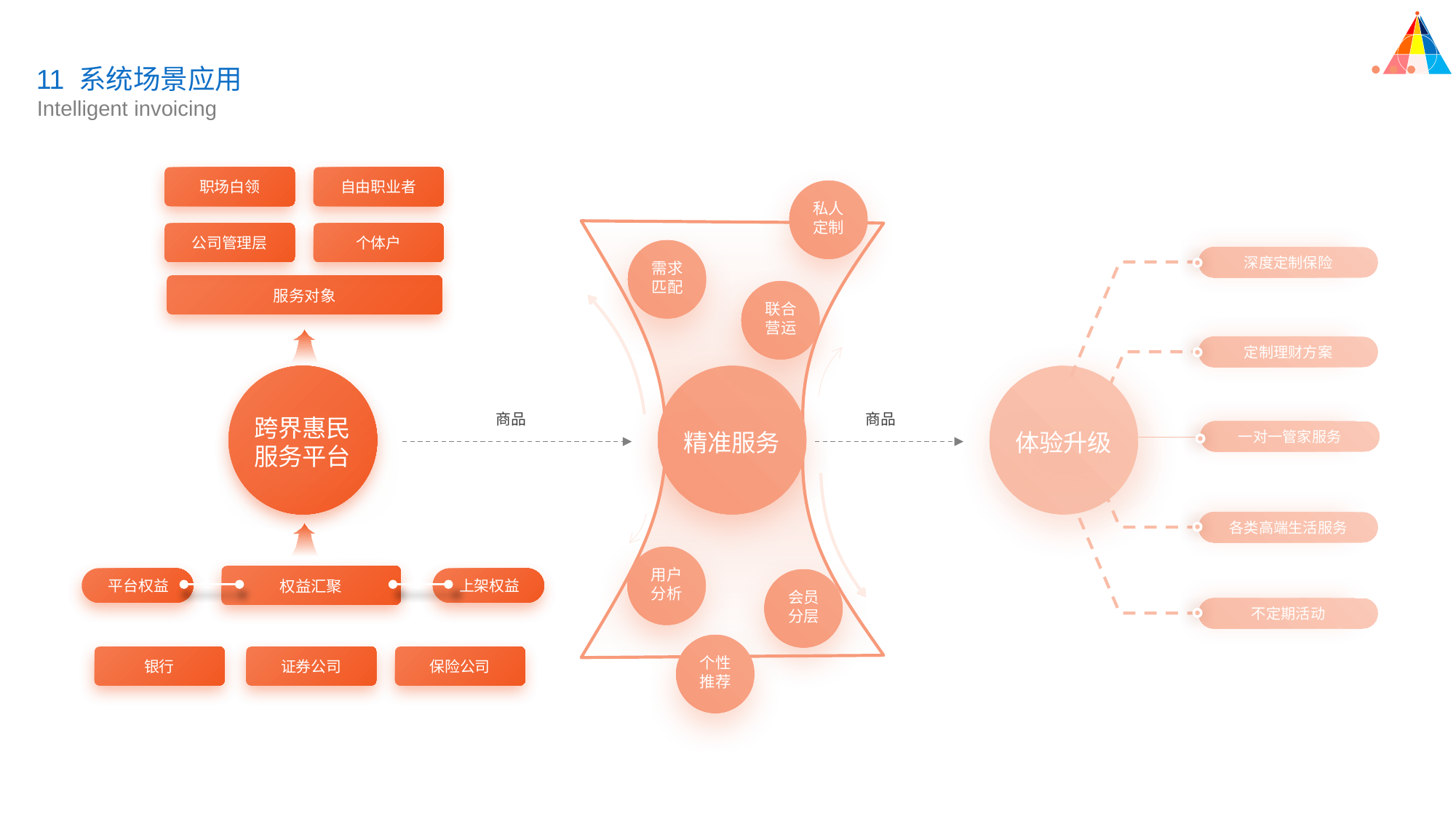

11 系统场景应用
Intelligent invoicing

职场白领
自由职业者

公司管理层
个体户

服务对象

私人
定制

深度定制保险
需求
匹配

联合
营运

定制理财方案

跨界惠民
服务平台
精准服务
体验升级
商品
商品

一对一管家服务

各类高端生活服务

用户
分析

平台权益
上架权益
权益汇聚
会员
分层

不定期活动

个性
推荐
银行
证券公司
保险公司